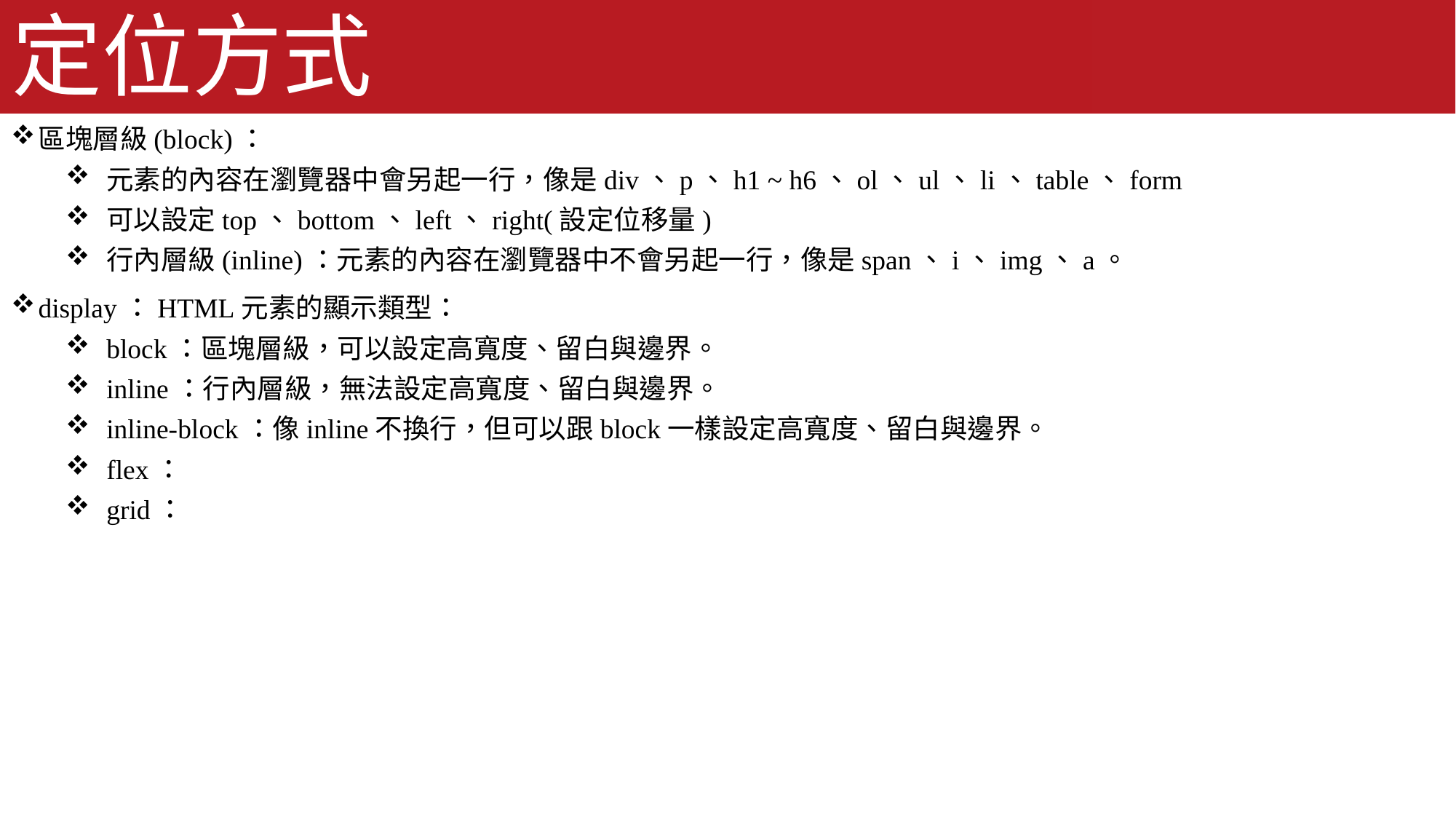

# 定位方式
區塊層級(block)：
元素的內容在瀏覽器中會另起一行，像是div、p、h1 ~ h6、ol、ul、li、table、form
可以設定top、bottom、left、right(設定位移量)
行內層級(inline)：元素的內容在瀏覽器中不會另起一行，像是span、i、img、a。
display：HTML元素的顯示類型：
block：區塊層級，可以設定高寬度、留白與邊界。
inline：行內層級，無法設定高寬度、留白與邊界。
inline-block：像inline不換行，但可以跟block一樣設定高寬度、留白與邊界。
flex：
grid：